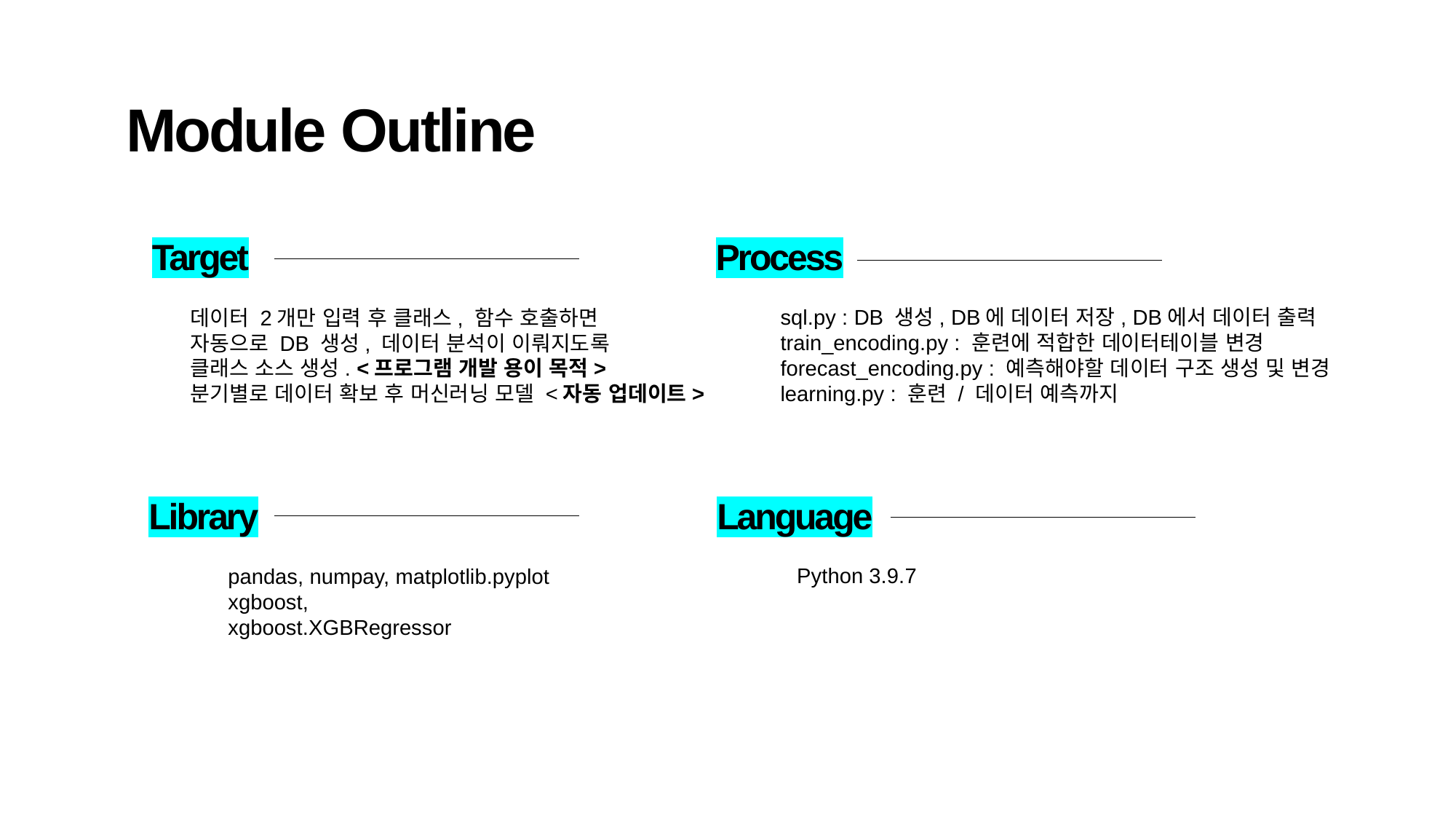

Module Outline
Target
Process
sql.py : DB 생성, DB에 데이터 저장, DB에서 데이터 출력
train_encoding.py : 훈련에 적합한 데이터테이블 변경
forecast_encoding.py : 예측해야할 데이터 구조 생성 및 변경
learning.py : 훈련 / 데이터 예측까지
데이터 2개만 입력 후 클래스, 함수 호출하면
자동으로 DB 생성, 데이터 분석이 이뤄지도록
클래스 소스 생성. <프로그램 개발 용이 목적>
분기별로 데이터 확보 후 머신러닝 모델 <자동 업데이트>
Library
Language
Python 3.9.7
pandas, numpay, matplotlib.pyplot
xgboost,
xgboost.XGBRegressor